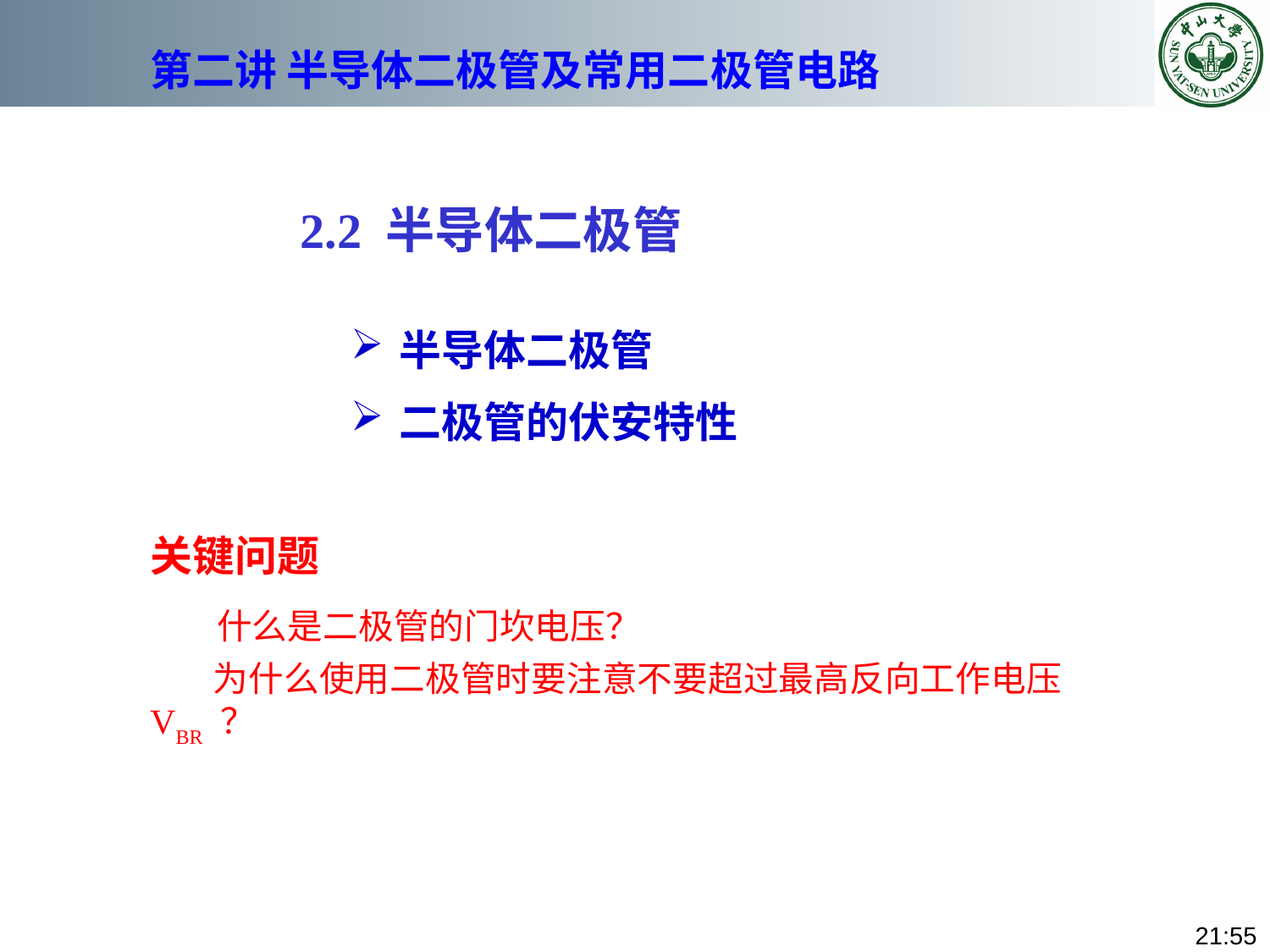

# 第二讲 半导体二极管及常用二极管电路
 2.2 半导体二极管
半导体二极管
二极管的伏安特性
关键问题
     什么是二极管的门坎电压？
       为什么使用二极管时要注意不要超过最高反向工作电压VBR ？